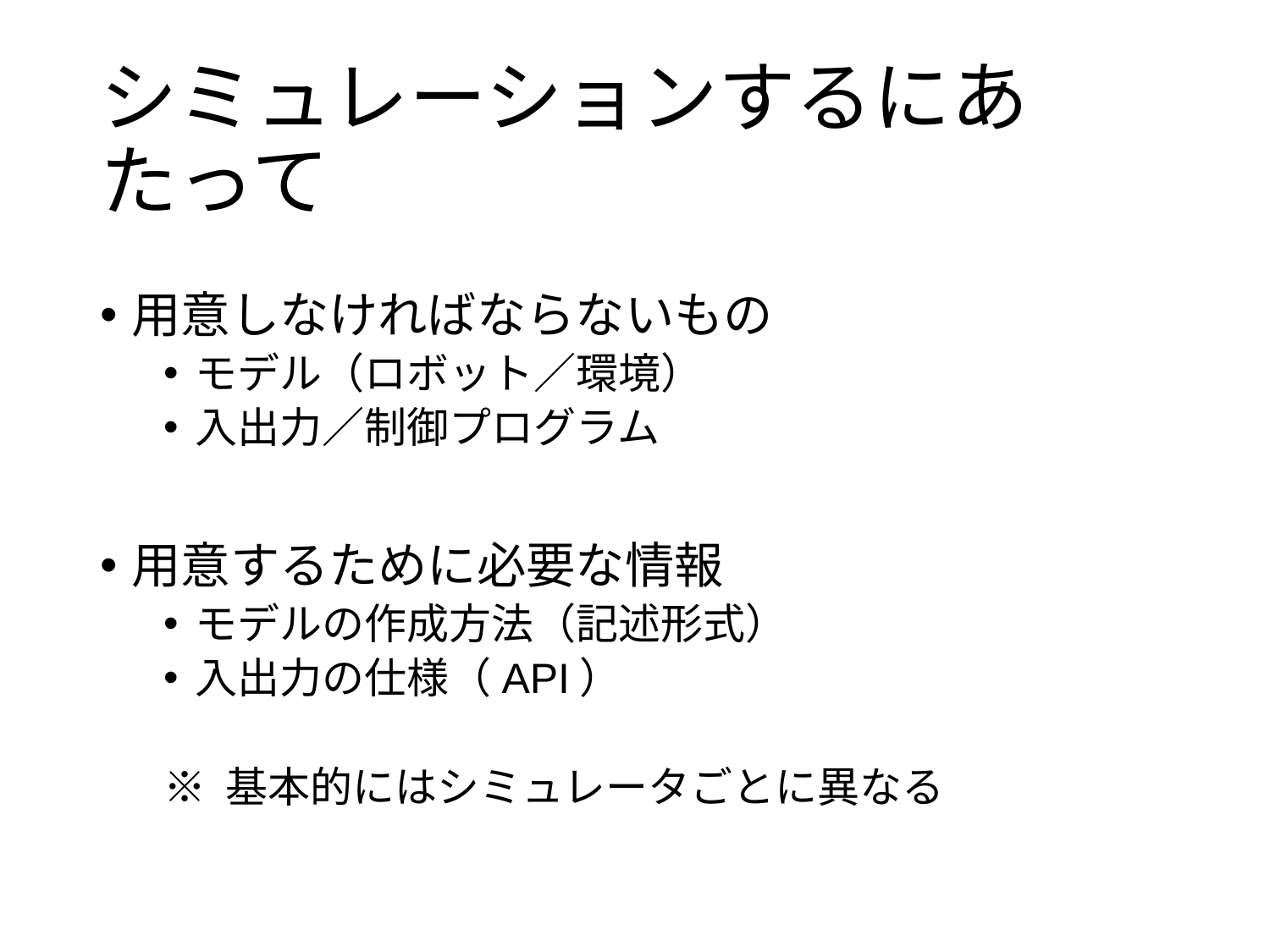

# シミュレーションするにあたって
用意しなければならないもの
モデル（ロボット／環境）
入出力／制御プログラム

用意するために必要な情報
モデルの作成方法（記述形式）
入出力の仕様（API）

※ 基本的にはシミュレータごとに異なる